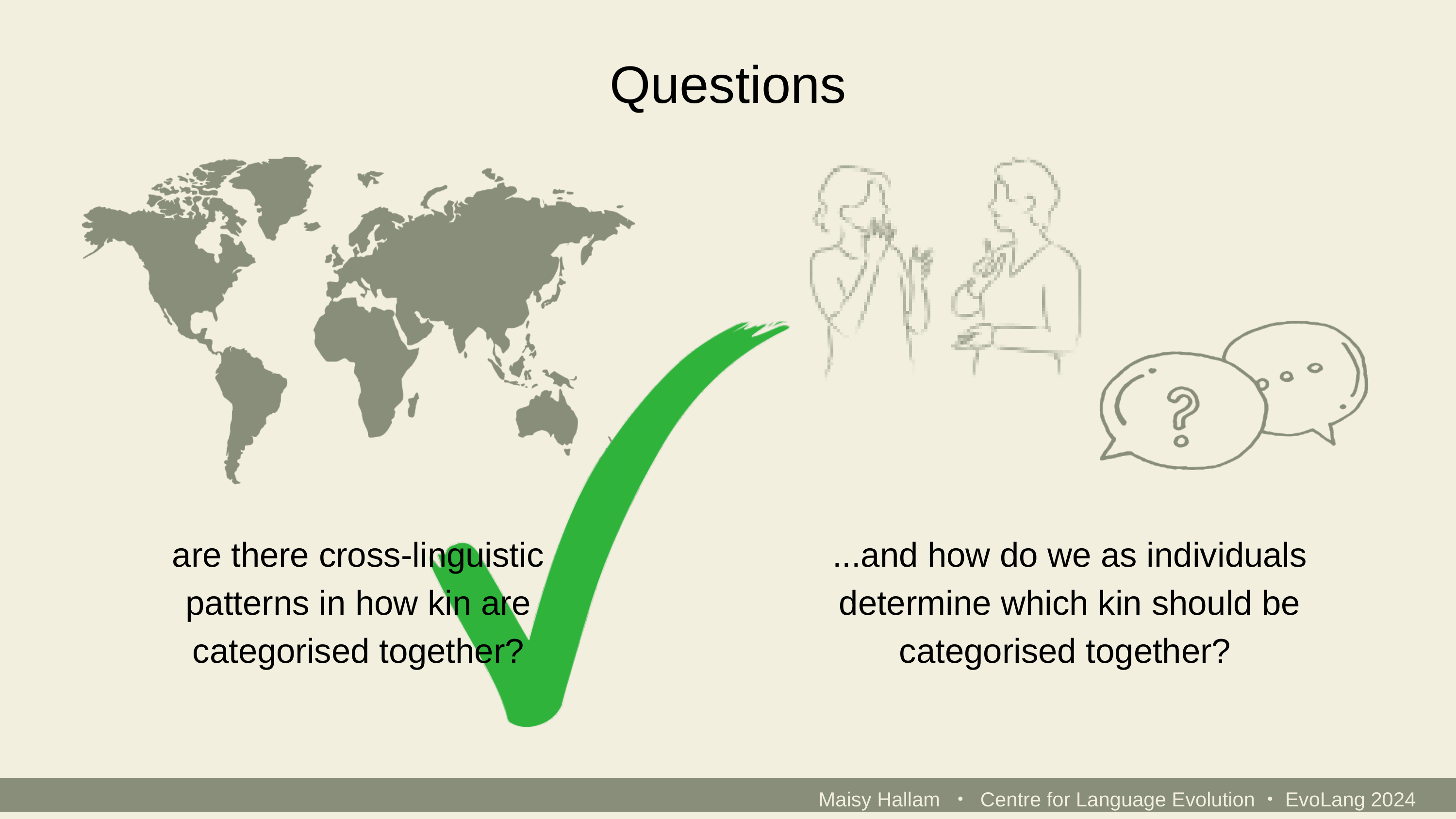

Questions

are there cross-linguistic patterns in how kin are categorised together?
...and how do we as individuals determine which kin should be categorised together?

Maisy Hallam ・ Centre for Language Evolution・EvoLang 2024